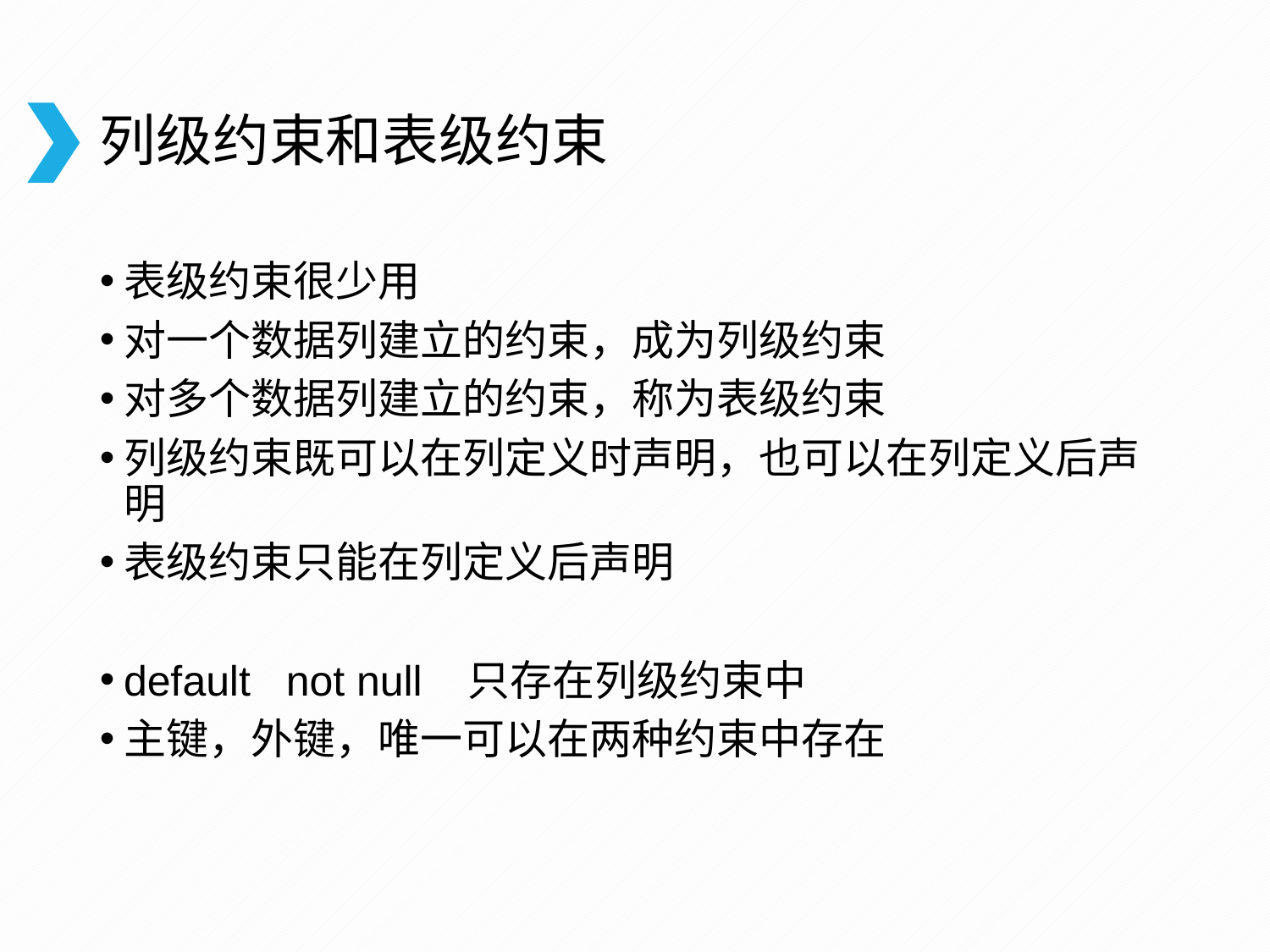

# 列级约束和表级约束
表级约束很少用
对一个数据列建立的约束，成为列级约束
对多个数据列建立的约束，称为表级约束
列级约束既可以在列定义时声明，也可以在列定义后声明
表级约束只能在列定义后声明

default   not null   只存在列级约束中
主键，外键，唯一可以在两种约束中存在